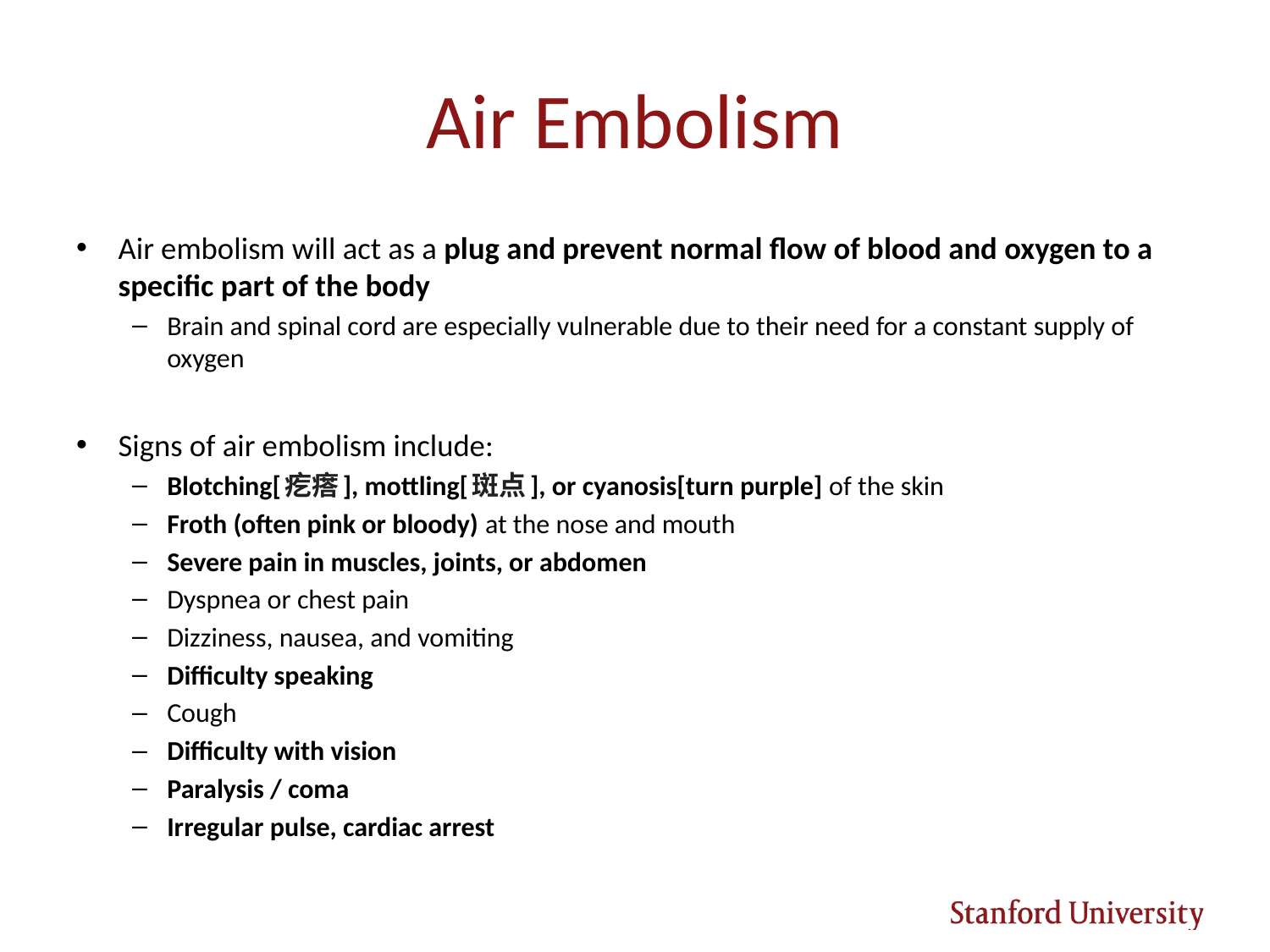

# Air Embolism
Air embolism will act as a plug and prevent normal flow of blood and oxygen to a specific part of the body
Brain and spinal cord are especially vulnerable due to their need for a constant supply of oxygen

Signs of air embolism include:
Blotching[疙瘩], mottling[斑点], or cyanosis[turn purple] of the skin
Froth (often pink or bloody) at the nose and mouth
Severe pain in muscles, joints, or abdomen
Dyspnea or chest pain
Dizziness, nausea, and vomiting
Difficulty speaking
Cough
Difficulty with vision
Paralysis / coma
Irregular pulse, cardiac arrest